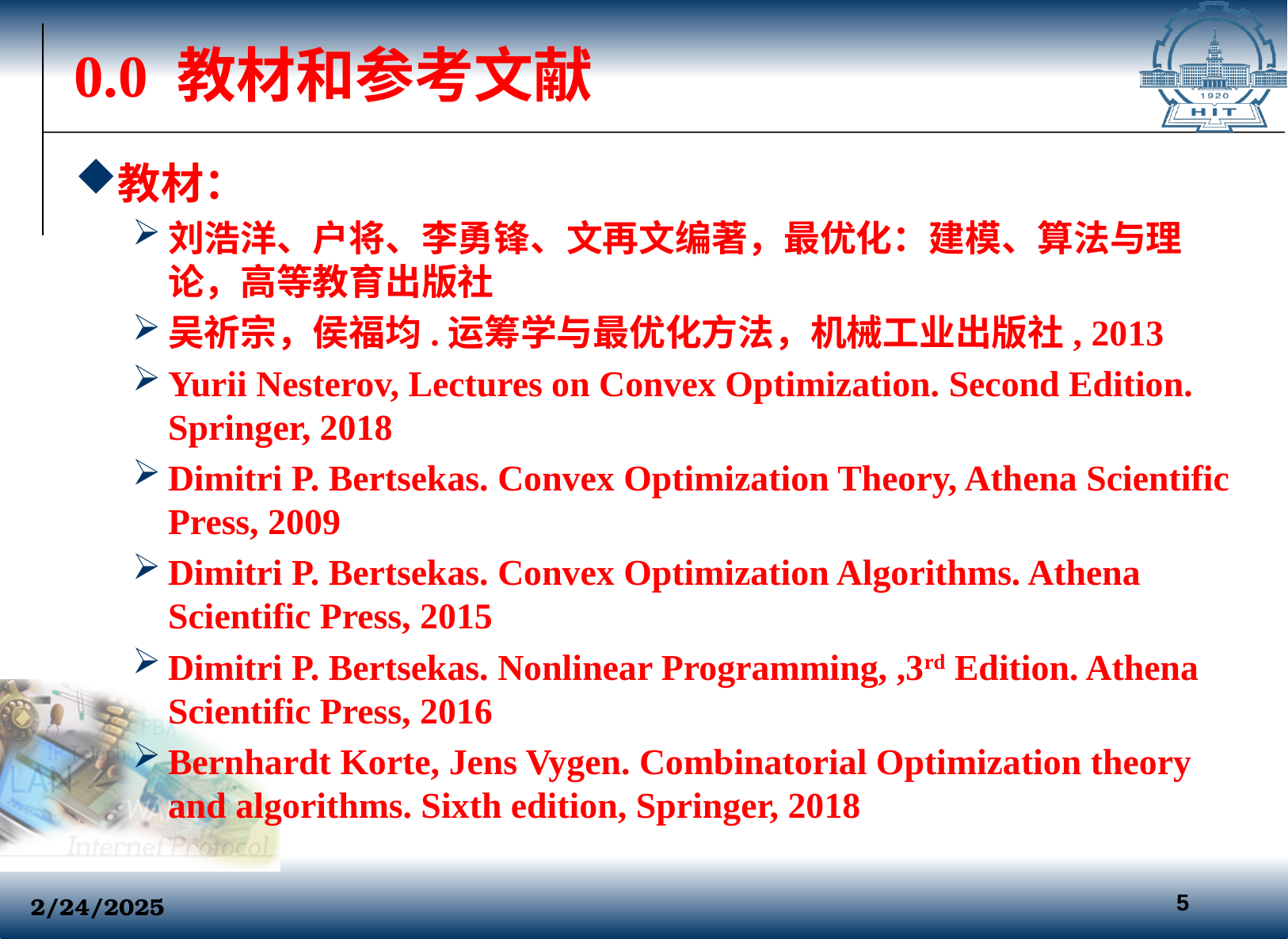

0.0 教材和参考文献
教材：
刘浩洋、户将、李勇锋、文再文编著，最优化：建模、算法与理论，高等教育出版社
吴祈宗，侯福均.运筹学与最优化方法，机械工业出版社, 2013
Yurii Nesterov, Lectures on Convex Optimization. Second Edition. Springer, 2018
Dimitri P. Bertsekas. Convex Optimization Theory, Athena Scientific Press, 2009
Dimitri P. Bertsekas. Convex Optimization Algorithms. Athena Scientific Press, 2015
Dimitri P. Bertsekas. Nonlinear Programming, ,3rd Edition. Athena Scientific Press, 2016
Bernhardt Korte, Jens Vygen. Combinatorial Optimization theory and algorithms. Sixth edition, Springer, 2018